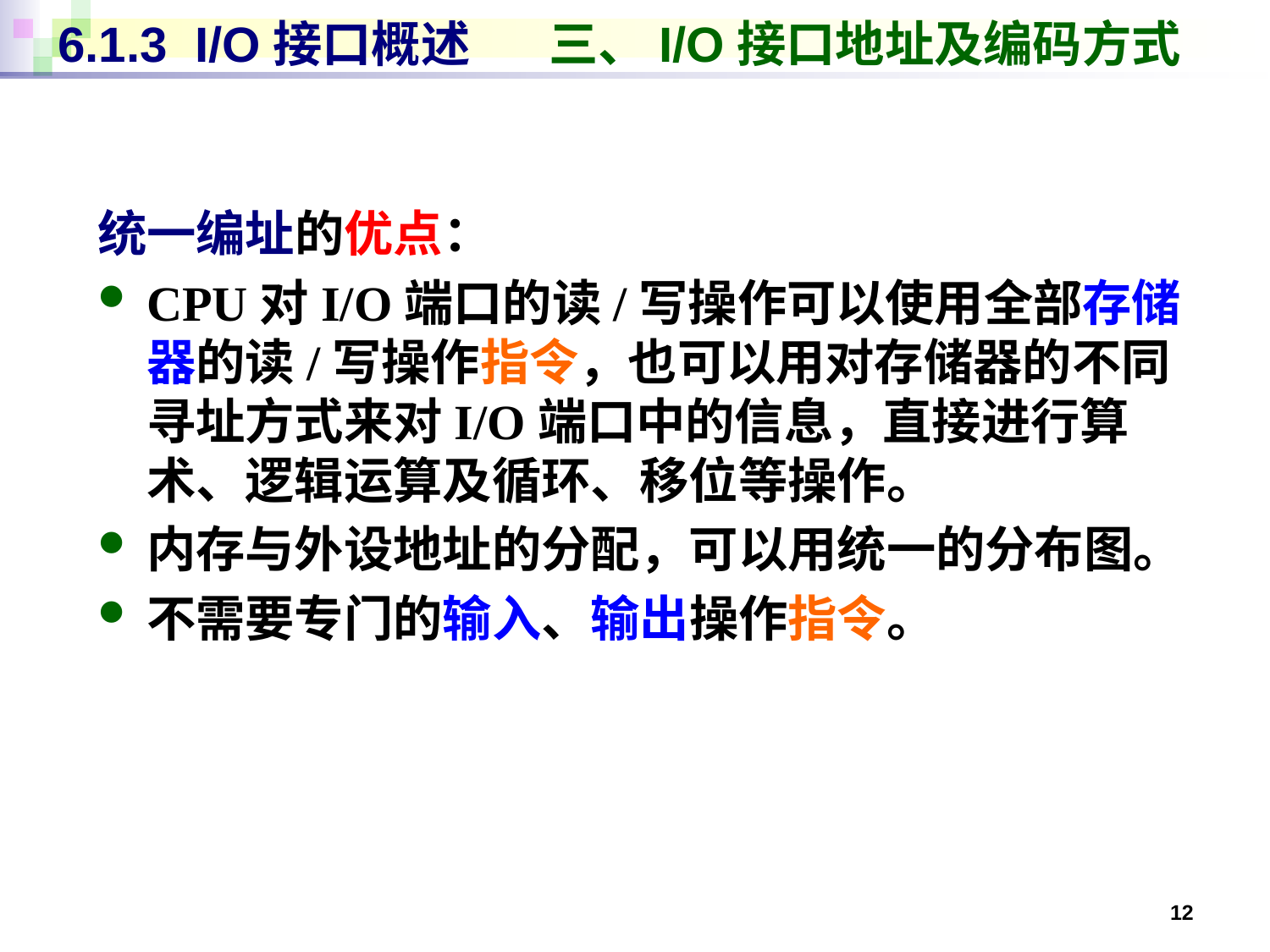

# 6.1.3  I/O接口概述       三、I/O接口地址及编码方式
统一编址的优点：
CPU对I/O端口的读/写操作可以使用全部存储器的读/写操作指令，也可以用对存储器的不同寻址方式来对I/O端口中的信息，直接进行算术、逻辑运算及循环、移位等操作。
内存与外设地址的分配，可以用统一的分布图。
不需要专门的输入、输出操作指令。
12